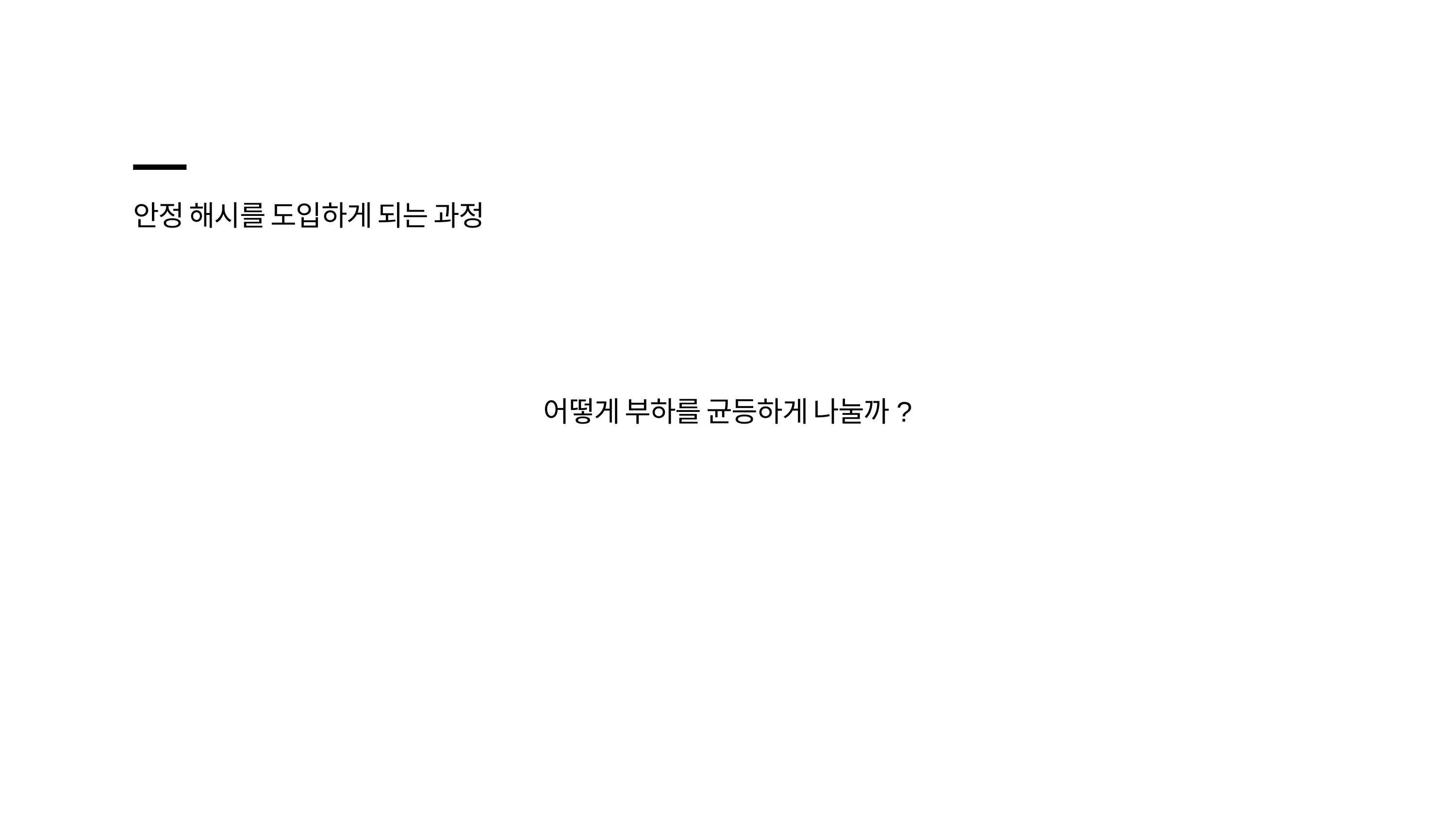

안정 해시를 도입하게 되는 과정
어떻게 부하를 균등하게 나눌까?